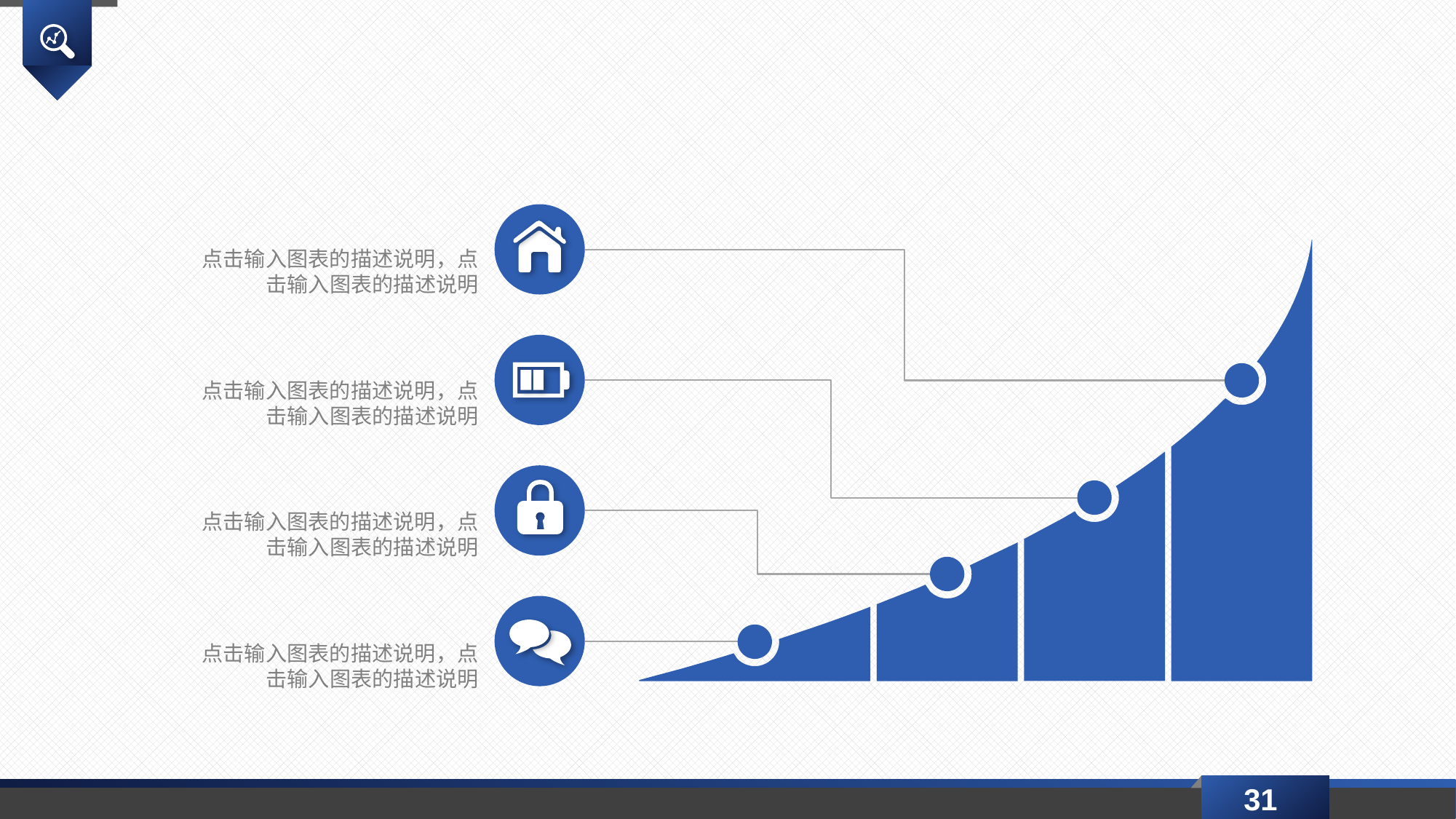

点击输入图表的描述说明，点击输入图表的描述说明

点击输入图表的描述说明，点击输入图表的描述说明

点击输入图表的描述说明，点击输入图表的描述说明

点击输入图表的描述说明，点击输入图表的描述说明

31